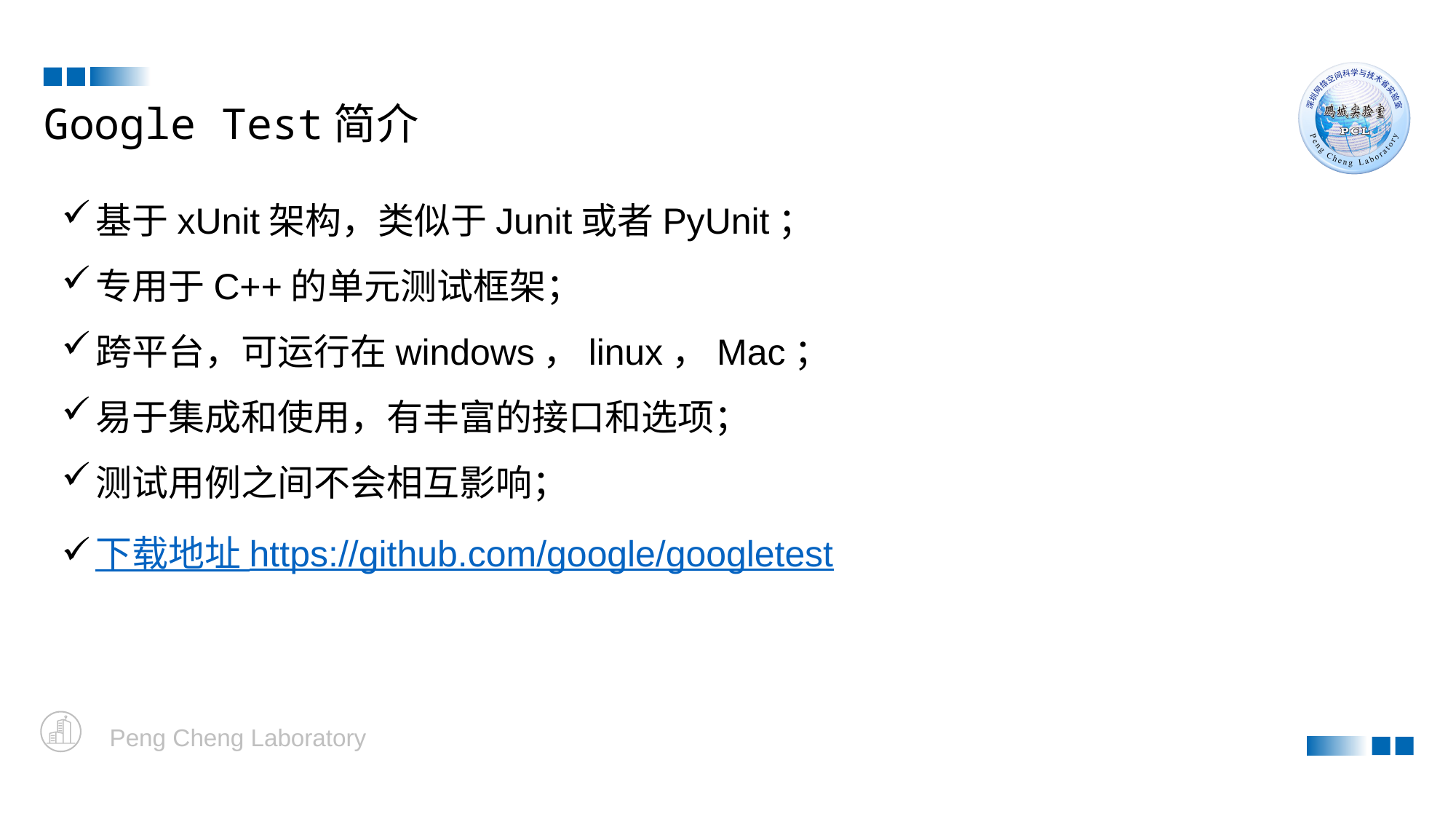

Google Test简介
基于xUnit架构，类似于Junit或者PyUnit；
专用于C++的单元测试框架；
跨平台，可运行在windows，linux，Mac；
易于集成和使用，有丰富的接口和选项；
测试用例之间不会相互影响；
下载地址 https://github.com/google/googletest